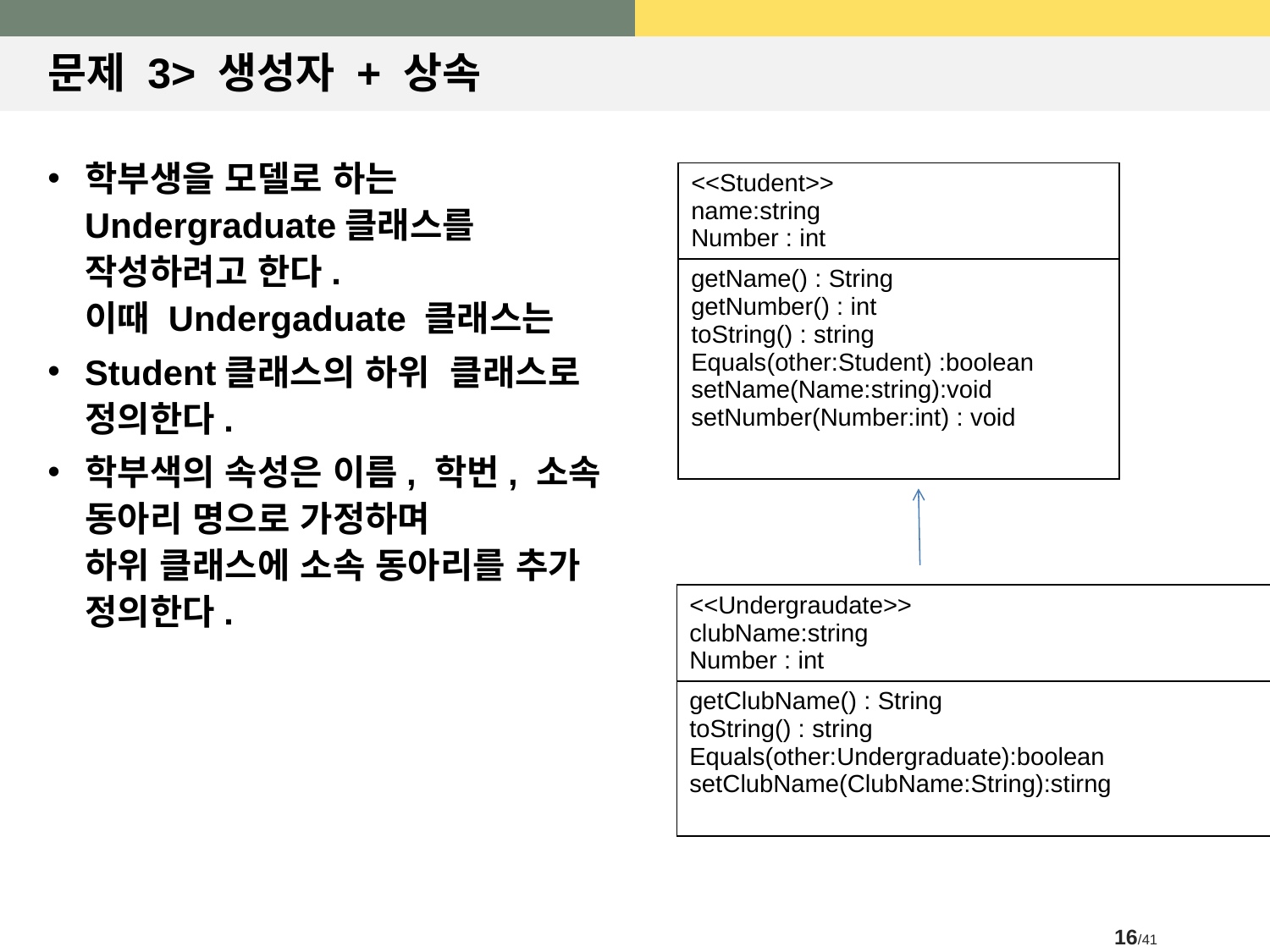

# 문제 3> 생성자 + 상속
학부생을 모델로 하는
Undergraduate클래스를
작성하려고 한다.
이때 Undergaduate 클래스는
Student클래스의 하위  클래스로
정의한다.
학부색의 속성은 이름, 학번, 소속
동아리 명으로 가정하며
하위 클래스에 소속 동아리를 추가
정의한다.

| <<Student>> name:string Number : int |
| --- |
| getName() : String getNumber() : int toString() : string Equals(other:Student) :boolean setName(Name:string):void setNumber(Number:int) : void |
| <<Undergraudate>> clubName:string Number : int |
| --- |
| getClubName() : String toString() : string Equals(other:Undergraduate):boolean setClubName(ClubName:String):stirng |